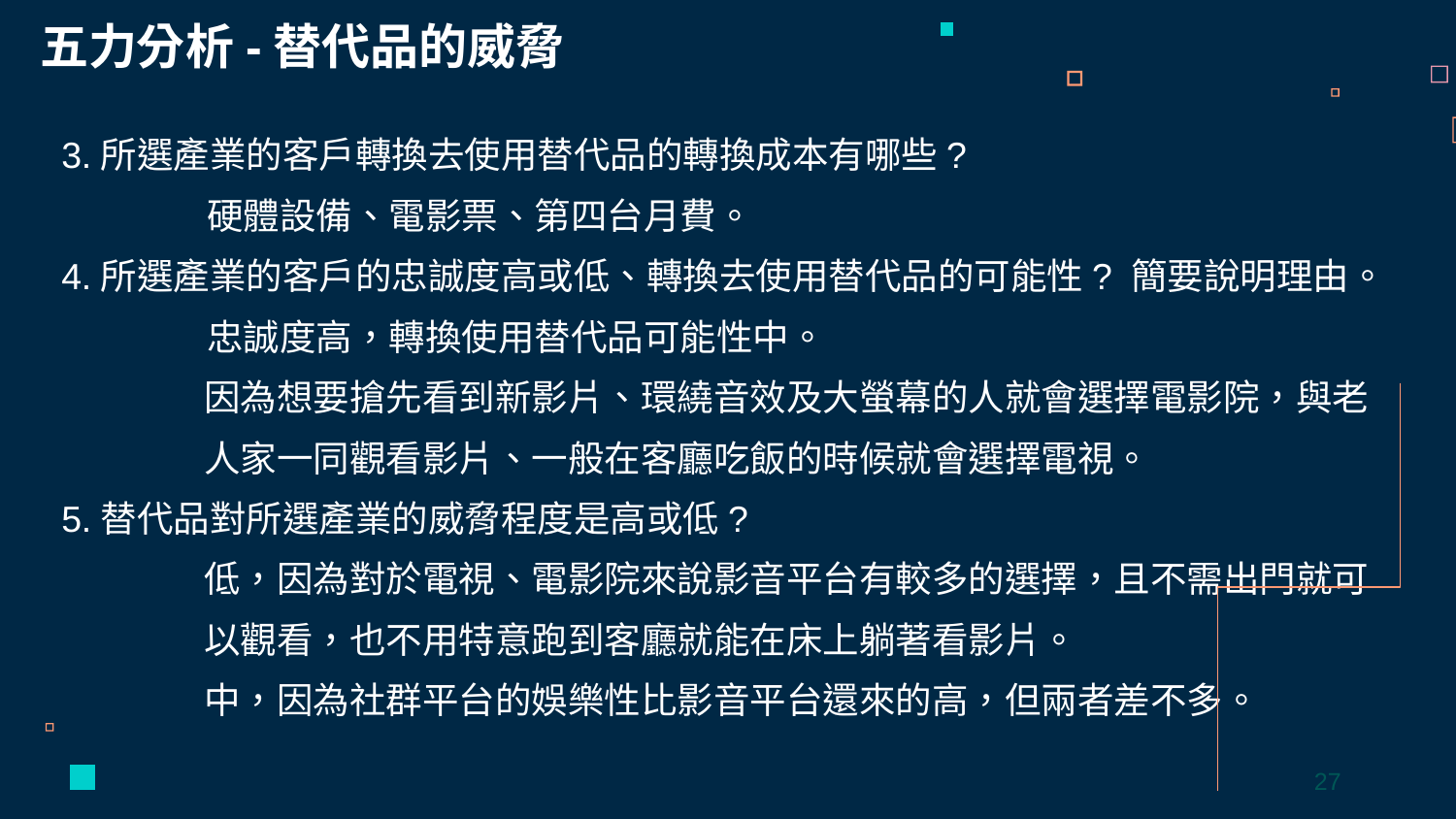

五力分析-替代品的威脅
3.所選產業的客戶轉換去使用替代品的轉換成本有哪些?
	硬體設備、電影票、第四台月費。
4.所選產業的客戶的忠誠度高或低、轉換去使用替代品的可能性? 簡要說明理由。
	忠誠度高，轉換使用替代品可能性中。
	因為想要搶先看到新影片、環繞音效及大螢幕的人就會選擇電影院，與老人家一同觀看影片、一般在客廳吃飯的時候就會選擇電視。
5.替代品對所選產業的威脅程度是高或低?
 	低，因為對於電視、電影院來說影音平台有較多的選擇，且不需出門就可以觀看，也不用特意跑到客廳就能在床上躺著看影片。
	中，因為社群平台的娛樂性比影音平台還來的高，但兩者差不多。
27